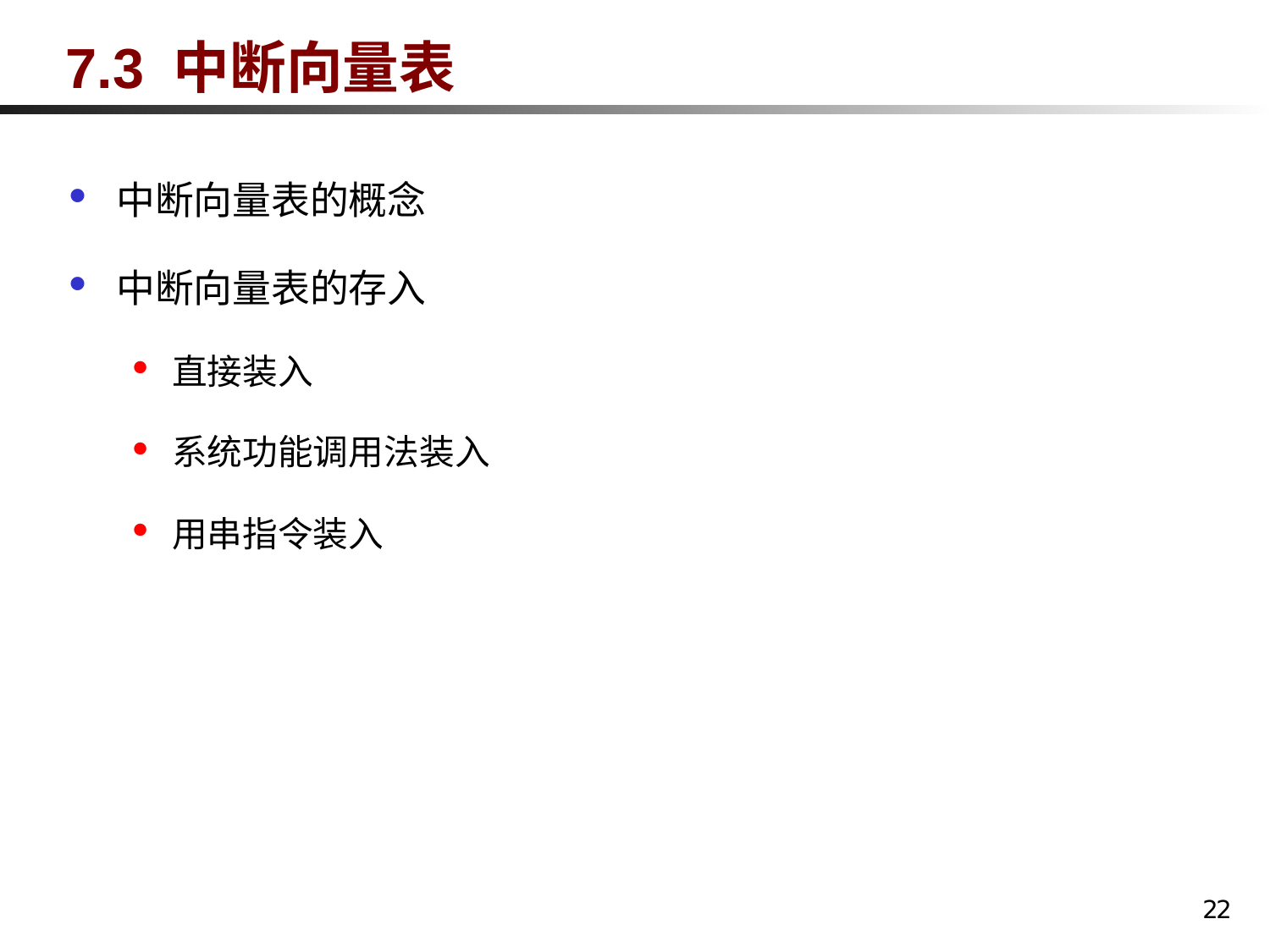

# 7.3 中断向量表
中断向量表的概念
中断向量表的存入
直接装入
系统功能调用法装入
用串指令装入
22